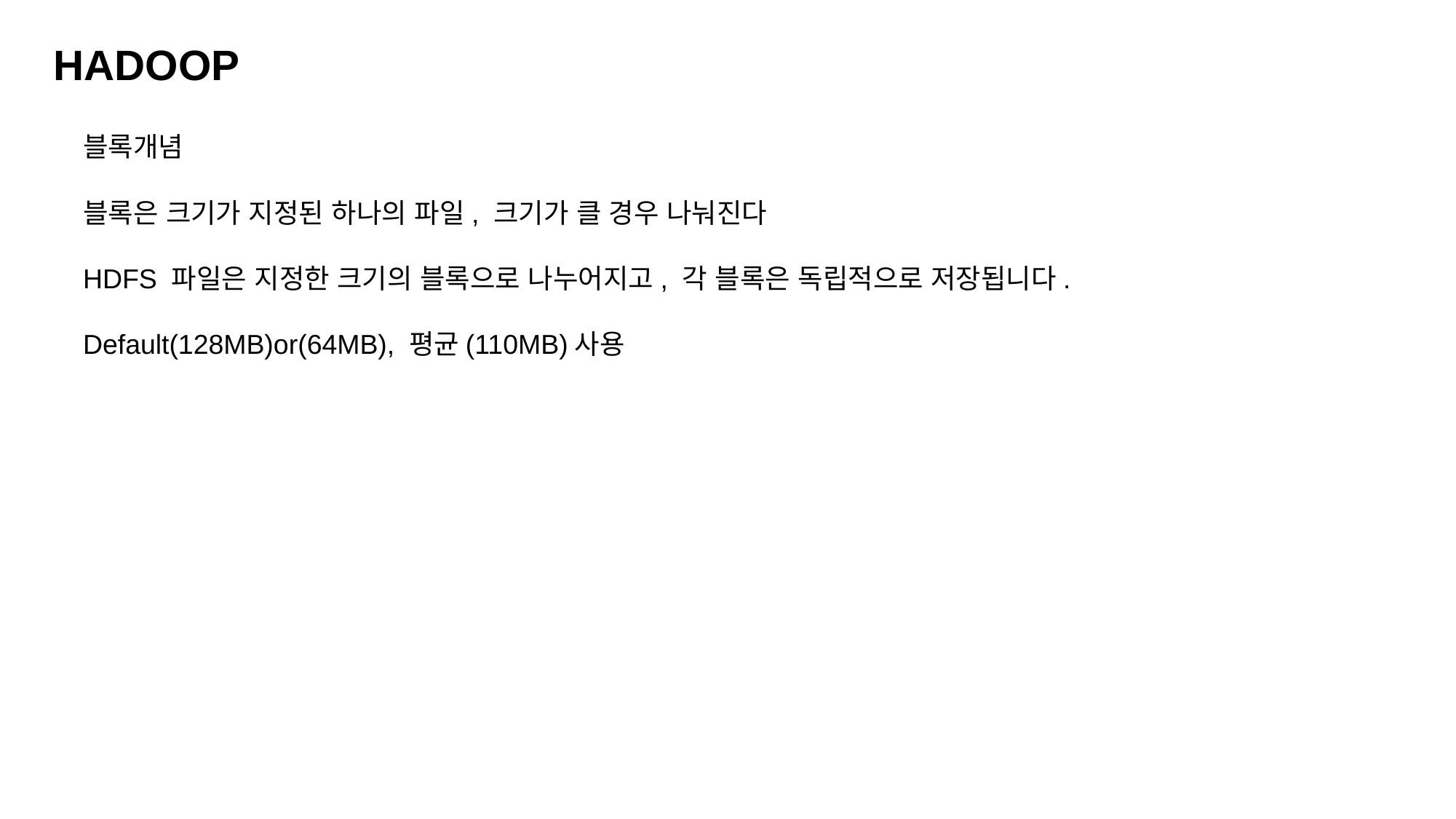

HADOOP
블록개념
블록은 크기가 지정된 하나의 파일, 크기가 클 경우 나눠진다

HDFS 파일은 지정한 크기의 블록으로 나누어지고, 각 블록은 독립적으로 저장됩니다.

Default(128MB)or(64MB), 평균(110MB)사용